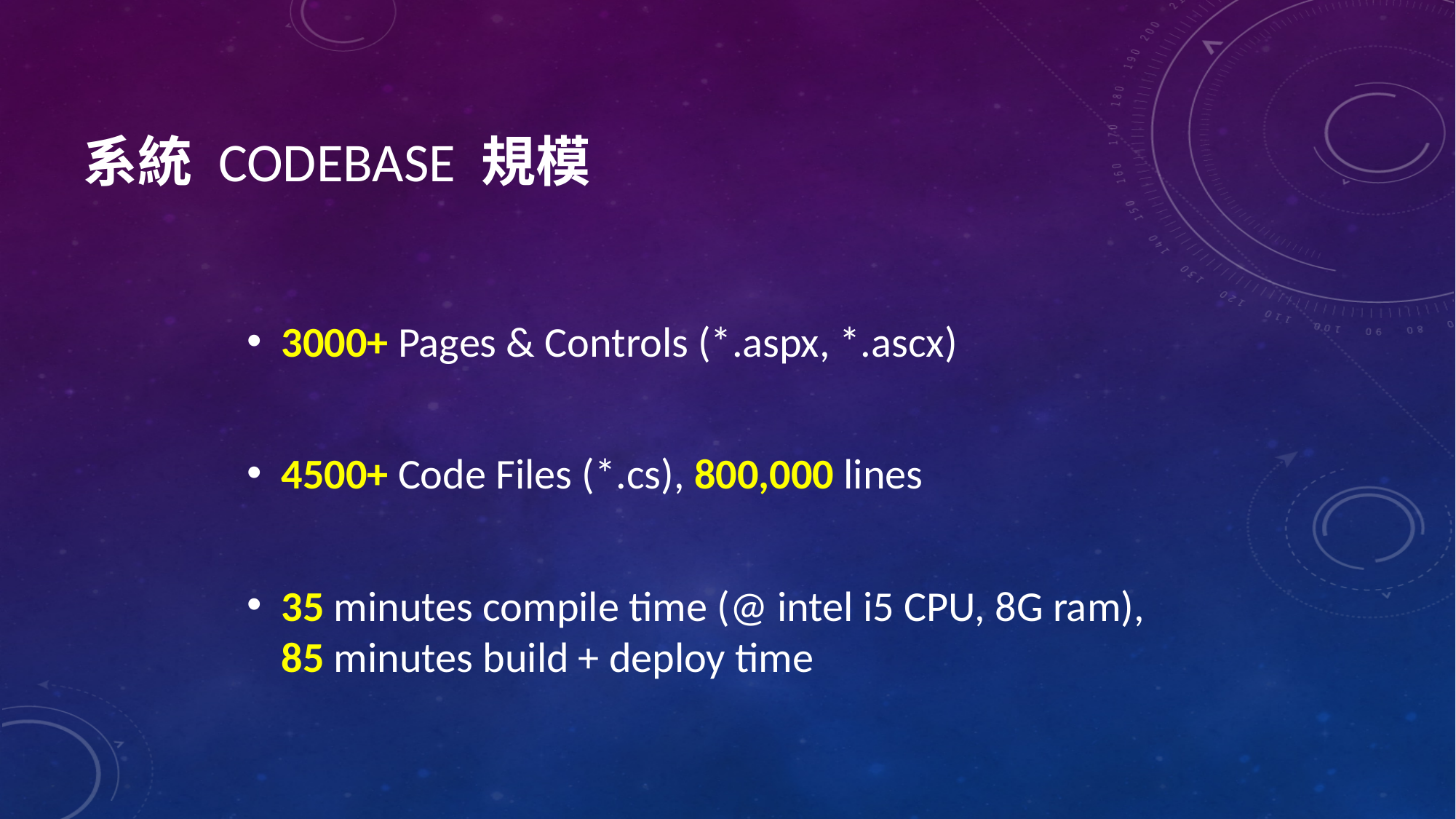

# 系統 codebase 規模
3000+ Pages & Controls (*.aspx, *.ascx)

4500+ Code Files (*.cs), 800,000 lines

35 minutes compile time (@ intel i5 CPU, 8G ram), 85 minutes build + deploy time